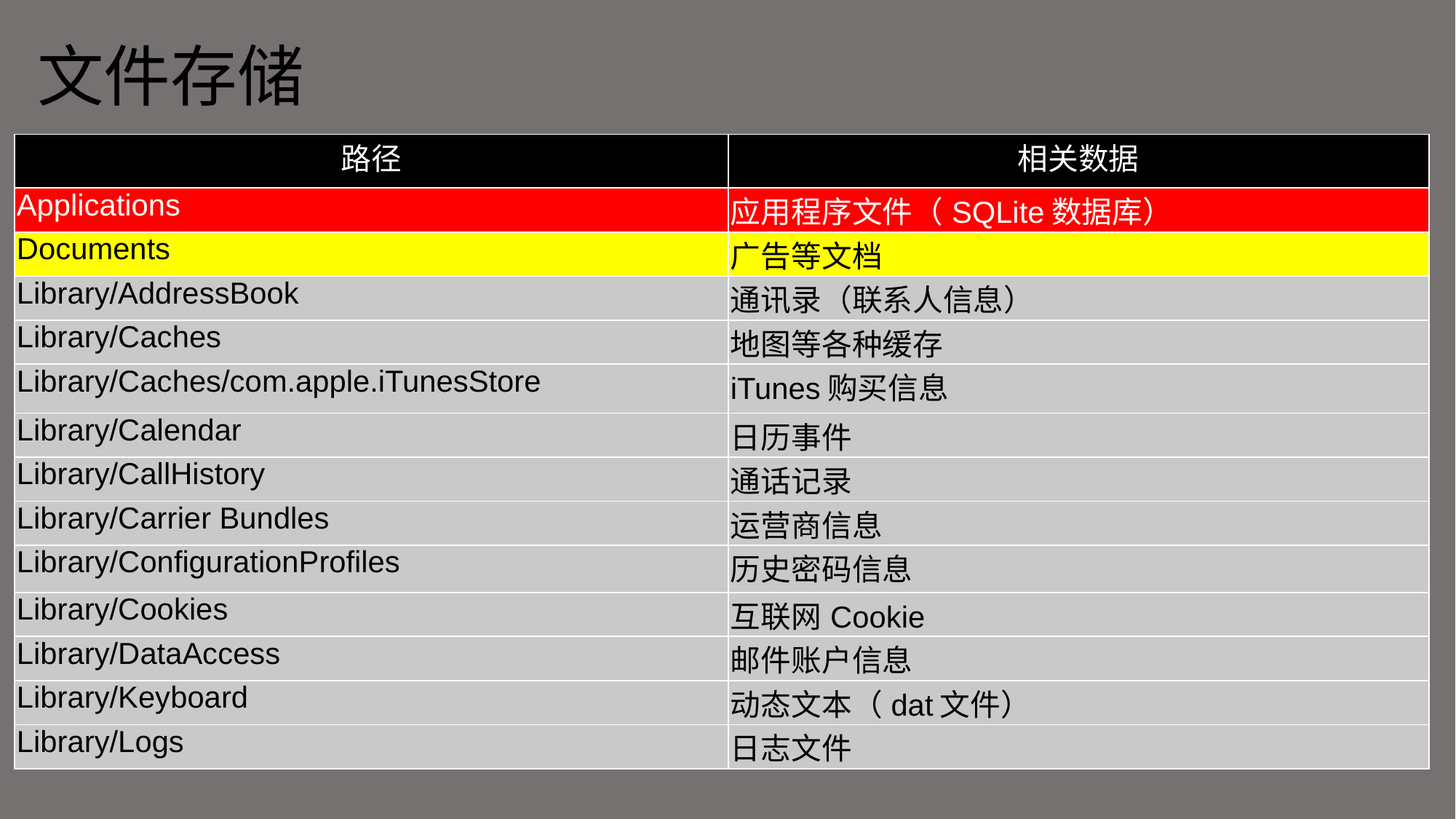

# 文件存储
| 路径 | 相关数据 |
| --- | --- |
| Applications | 应用程序文件（SQLite数据库） |
| Documents | 广告等文档 |
| Library/AddressBook | 通讯录（联系人信息） |
| Library/Caches | 地图等各种缓存 |
| Library/Caches/com.apple.iTunesStore | iTunes购买信息 |
| Library/Calendar | 日历事件 |
| Library/CallHistory | 通话记录 |
| Library/Carrier Bundles | 运营商信息 |
| Library/ConfigurationProfiles | 历史密码信息 |
| Library/Cookies | 互联网Cookie |
| Library/DataAccess | 邮件账户信息 |
| Library/Keyboard | 动态文本（dat文件） |
| Library/Logs | 日志文件 |